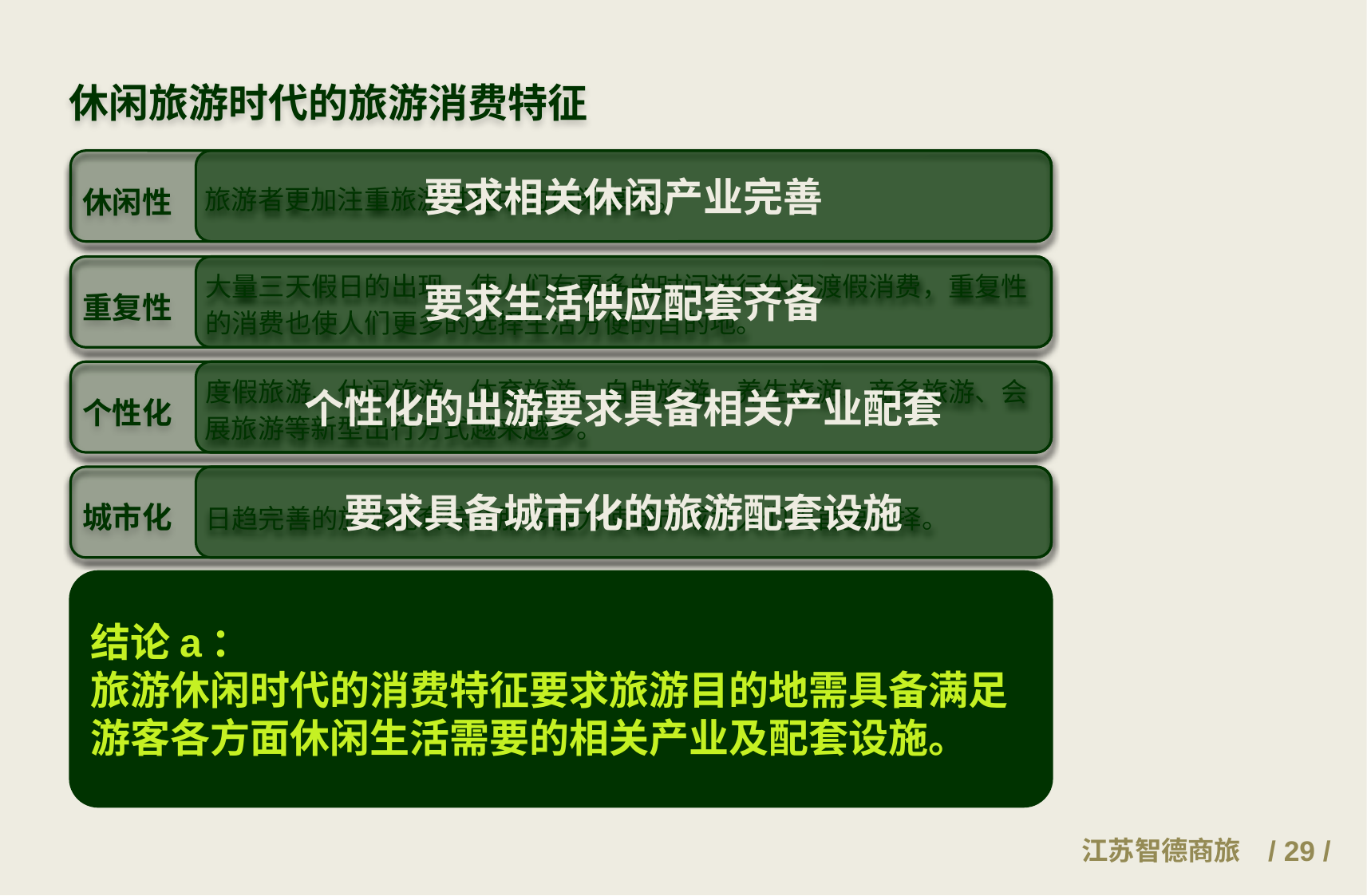

休闲旅游时代的旅游消费特征
旅游者更加注重旅游过程中的休闲享受。
要求相关休闲产业完善
休闲性
大量三天假日的出现，使人们有更多的时间进行休闲渡假消费，重复性的消费也使人们更多的选择生活方便的目的地。
要求生活供应配套齐备
重复性
度假旅游、休闲旅游、体育旅游、自助旅游、养生旅游、商务旅游、会展旅游等新型出行方式越来越多。
个性化的出游要求具备相关产业配套
个性化
日趋完善的旅游配套综合服务能力使城市成为人们的首要选择。
要求具备城市化的旅游配套设施
城市化
结论a：
旅游休闲时代的消费特征要求旅游目的地需具备满足游客各方面休闲生活需要的相关产业及配套设施。